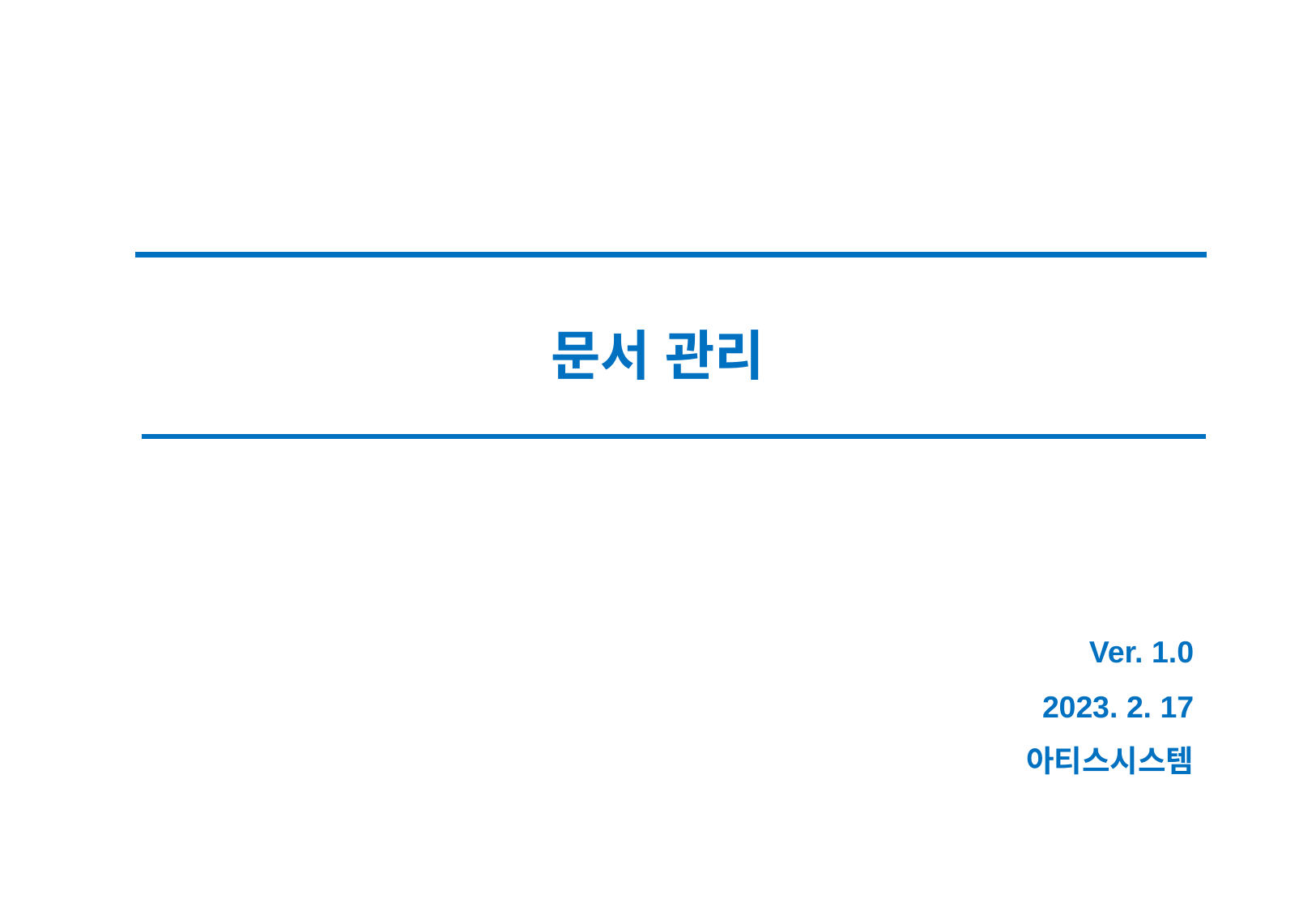

문서 관리
Ver. 1.0
2023. 2. 17
아티스시스템